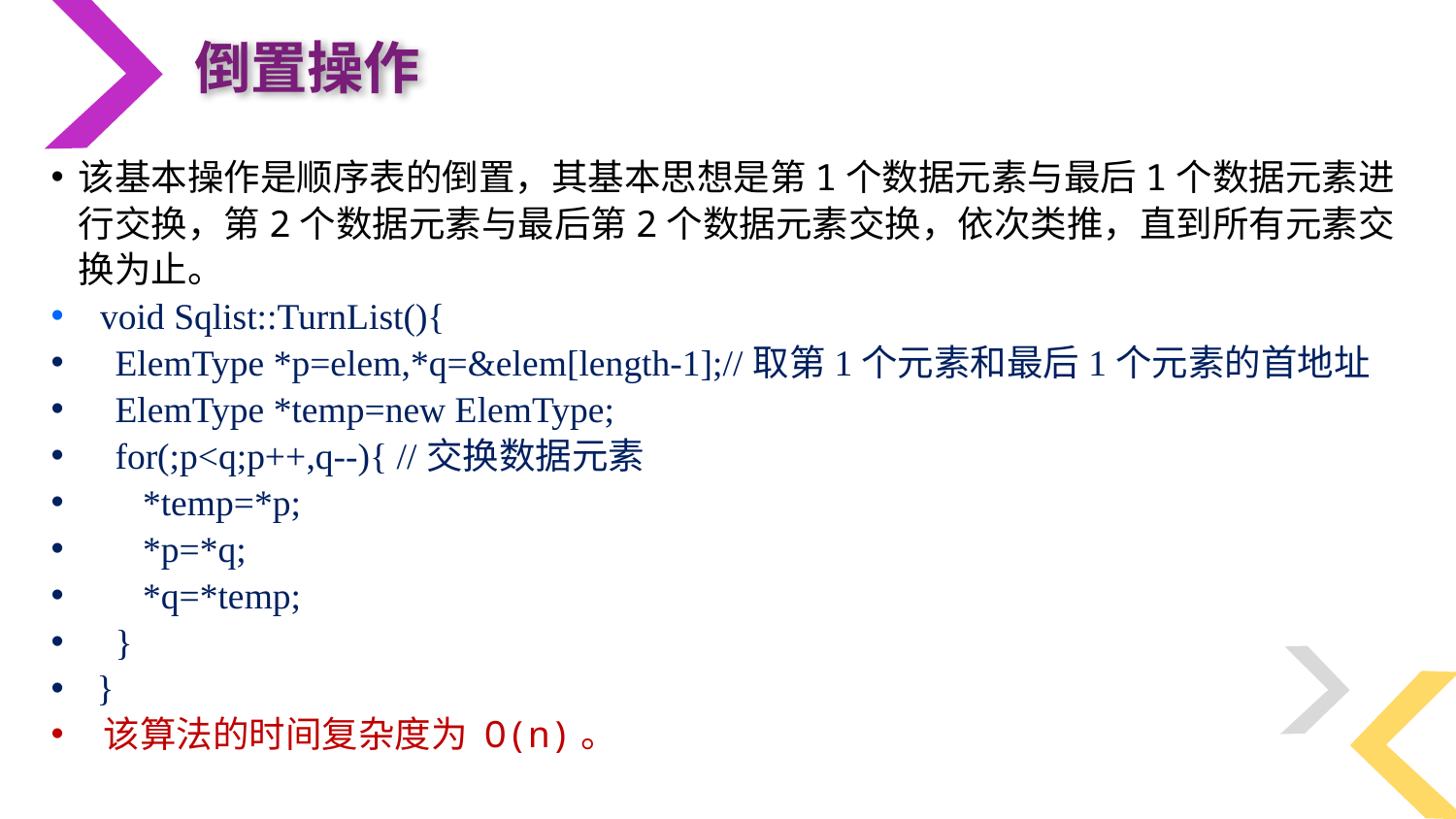

倒置操作
该基本操作是顺序表的倒置，其基本思想是第1个数据元素与最后1个数据元素进行交换，第2个数据元素与最后第2个数据元素交换，依次类推，直到所有元素交换为止。
 void Sqlist::TurnList(){
    ElemType *p=elem,*q=&elem[length-1];//取第1个元素和最后1个元素的首地址
    ElemType *temp=new ElemType;
    for(;p<q;p++,q--){ //交换数据元素
       *temp=*p;
       *p=*q;
       *q=*temp;
    }
  }
  该算法的时间复杂度为 O(n)。